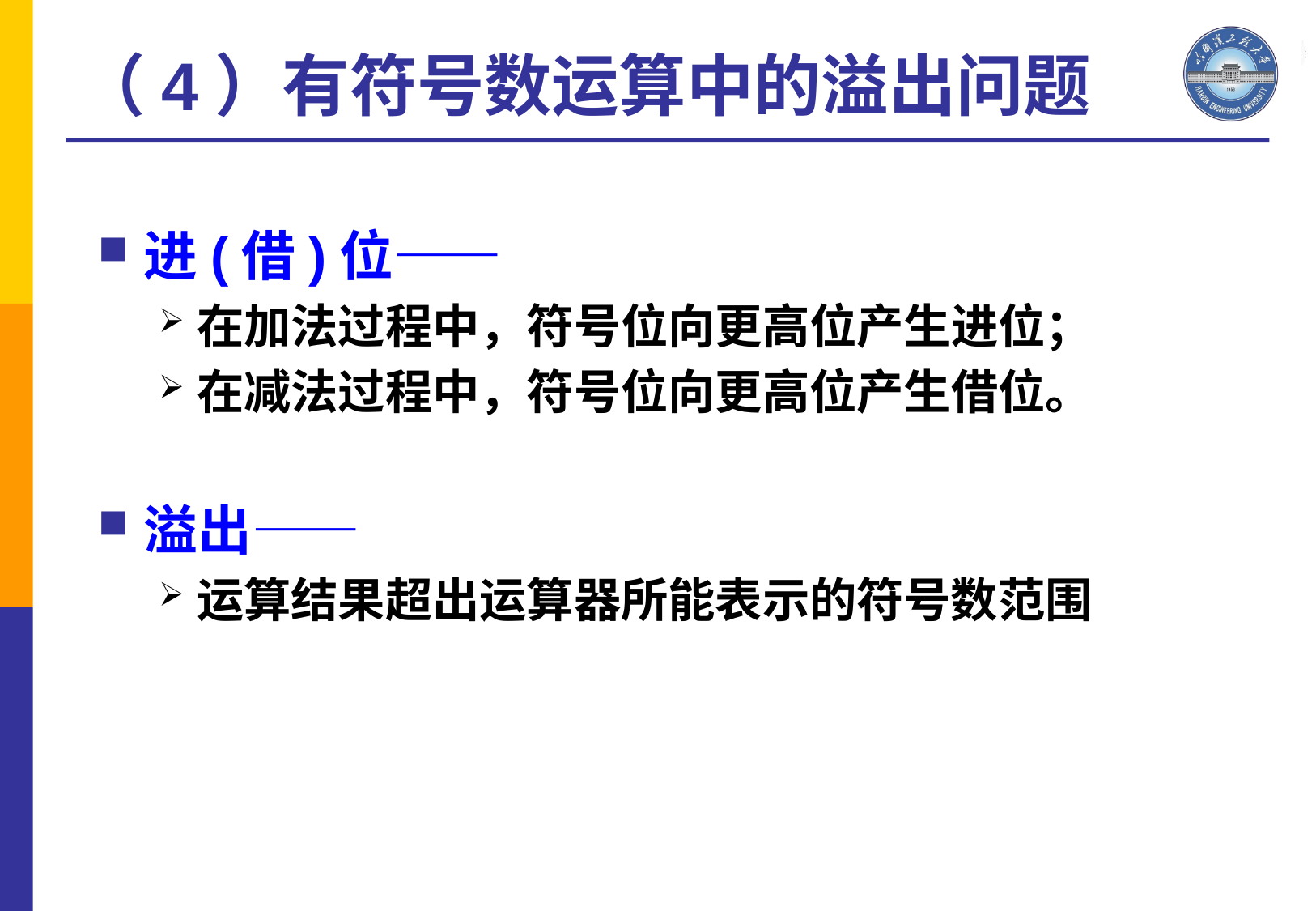

（4）有符号数运算中的溢出问题
进(借)位——
在加法过程中，符号位向更高位产生进位；
在减法过程中，符号位向更高位产生借位。

溢出——
运算结果超出运算器所能表示的符号数范围